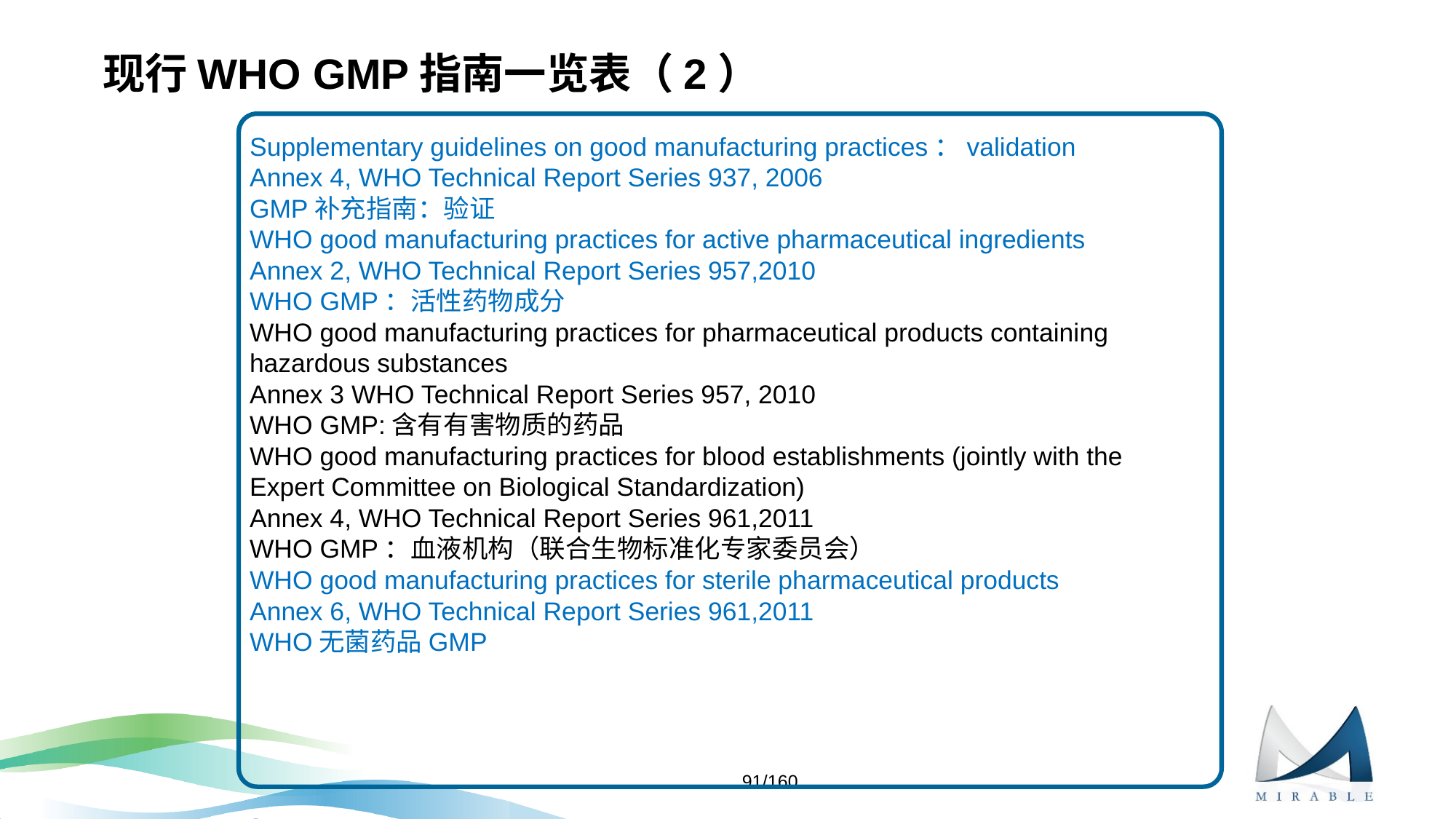

# 现行WHO GMP指南一览表（2）

Supplementary guidelines on good manufacturing practices：validation
Annex 4, WHO Technical Report Series 937, 2006
GMP补充指南：验证
WHO good manufacturing practices for active pharmaceutical ingredients
Annex 2, WHO Technical Report Series 957,2010
WHO GMP：活性药物成分
WHO good manufacturing practices for pharmaceutical products containing hazardous substances
Annex 3 WHO Technical Report Series 957, 2010
WHO GMP:含有有害物质的药品
WHO good manufacturing practices for blood establishments (jointly with the Expert Committee on Biological Standardization)
Annex 4, WHO Technical Report Series 961,2011
WHO GMP：血液机构（联合生物标准化专家委员会）
WHO good manufacturing practices for sterile pharmaceutical products
Annex 6, WHO Technical Report Series 961,2011
WHO无菌药品GMP
91/160